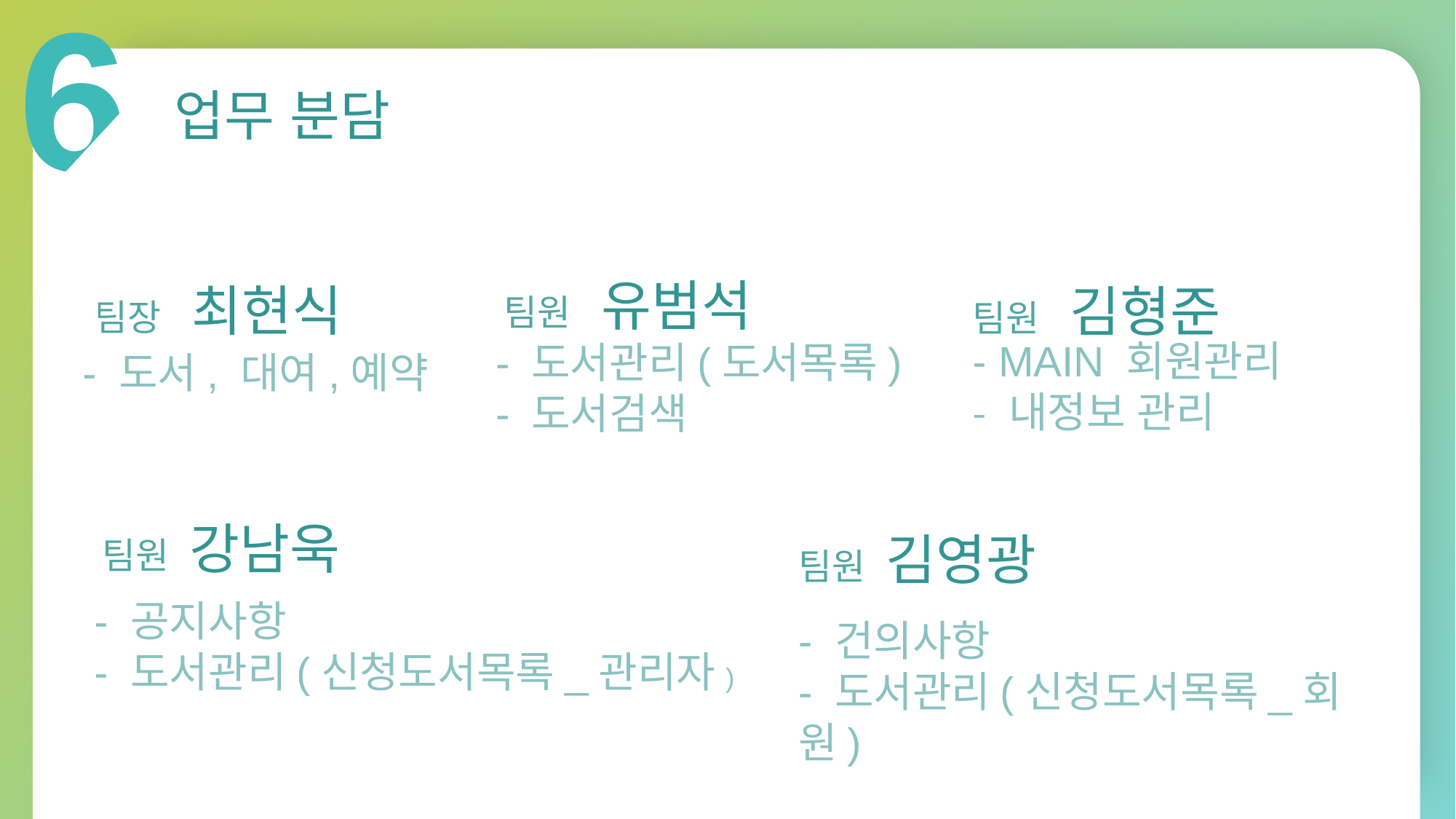

6

업무 분담
팀원   유범석
- 도서관리(도서목록)
- 도서검색

팀장   최현식
- 도서, 대여,예약
팀원   김형준
- MAIN 회원관리
- 내정보 관리

팀원  강남욱
- 공지사항
- 도서관리(신청도서목록_관리자)
팀원  김영광
- 건의사항
- 도서관리(신청도서목록_회원)